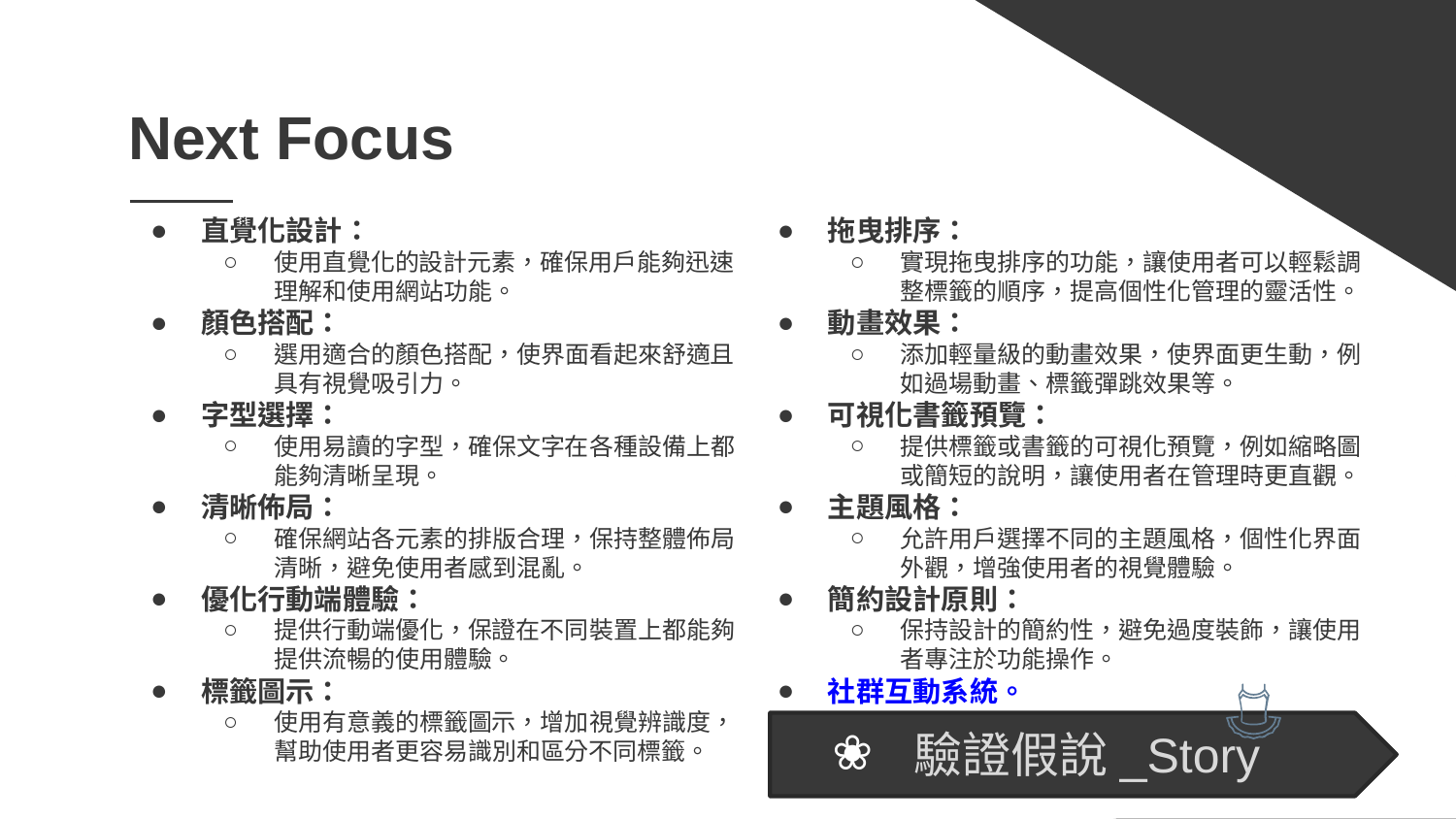

# Next Focus
直覺化設計：
使用直覺化的設計元素，確保用戶能夠迅速理解和使用網站功能。
顏色搭配：
選用適合的顏色搭配，使界面看起來舒適且具有視覺吸引力。
字型選擇：
使用易讀的字型，確保文字在各種設備上都能夠清晰呈現。
清晰佈局：
確保網站各元素的排版合理，保持整體佈局清晰，避免使用者感到混亂。
優化行動端體驗：
提供行動端優化，保證在不同裝置上都能夠提供流暢的使用體驗。
標籤圖示：
使用有意義的標籤圖示，增加視覺辨識度，幫助使用者更容易識別和區分不同標籤。
拖曳排序：
實現拖曳排序的功能，讓使用者可以輕鬆調整標籤的順序，提高個性化管理的靈活性。
動畫效果：
添加輕量級的動畫效果，使界面更生動，例如過場動畫、標籤彈跳效果等。
可視化書籤預覽：
提供標籤或書籤的可視化預覽，例如縮略圖或簡短的說明，讓使用者在管理時更直觀。
主題風格：
允許用戶選擇不同的主題風格，個性化界面外觀，增強使用者的視覺體驗。
簡約設計原則：
保持設計的簡約性，避免過度裝飾，讓使用者專注於功能操作。
社群互動系統。

驗證假說_Story